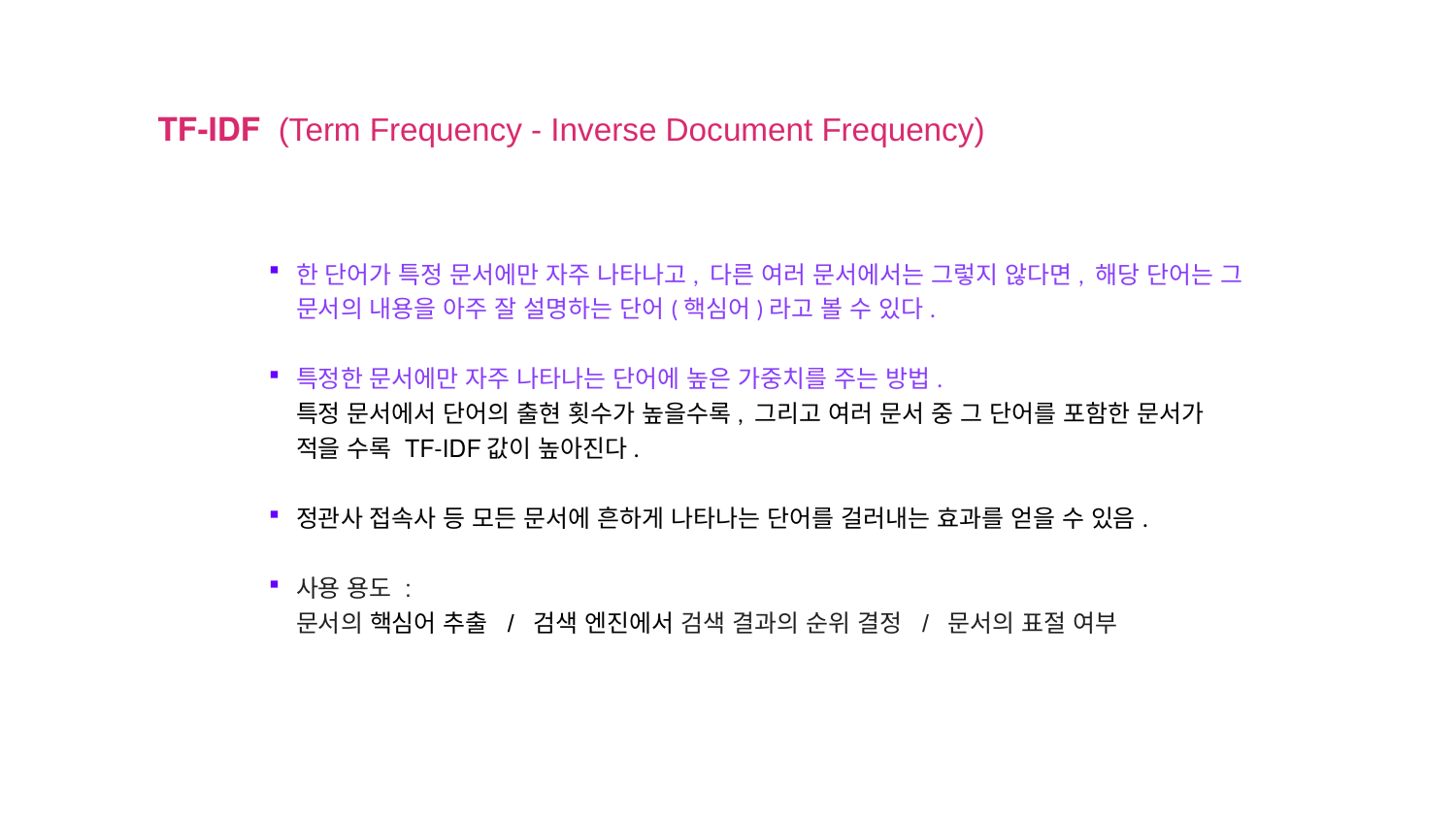

TF-IDF  (Term Frequency - Inverse Document Frequency)

한 단어가 특정 문서에만 자주 나타나고, 다른 여러 문서에서는 그렇지 않다면, 해당 단어는 그 문서의 내용을 아주 잘 설명하는 단어(핵심어)라고 볼 수 있다.

특정한 문서에만 자주 나타나는 단어에 높은 가중치를 주는 방법.
특정 문서에서 단어의 출현 횟수가 높을수록, 그리고 여러 문서 중 그 단어를 포함한 문서가 적을 수록 TF-IDF값이 높아진다.
정관사 접속사 등 모든 문서에 흔하게 나타나는 단어를 걸러내는 효과를 얻을 수 있음.

사용 용도 :
문서의 핵심어 추출  /  검색 엔진에서 검색 결과의 순위 결정  /  문서의 표절 여부